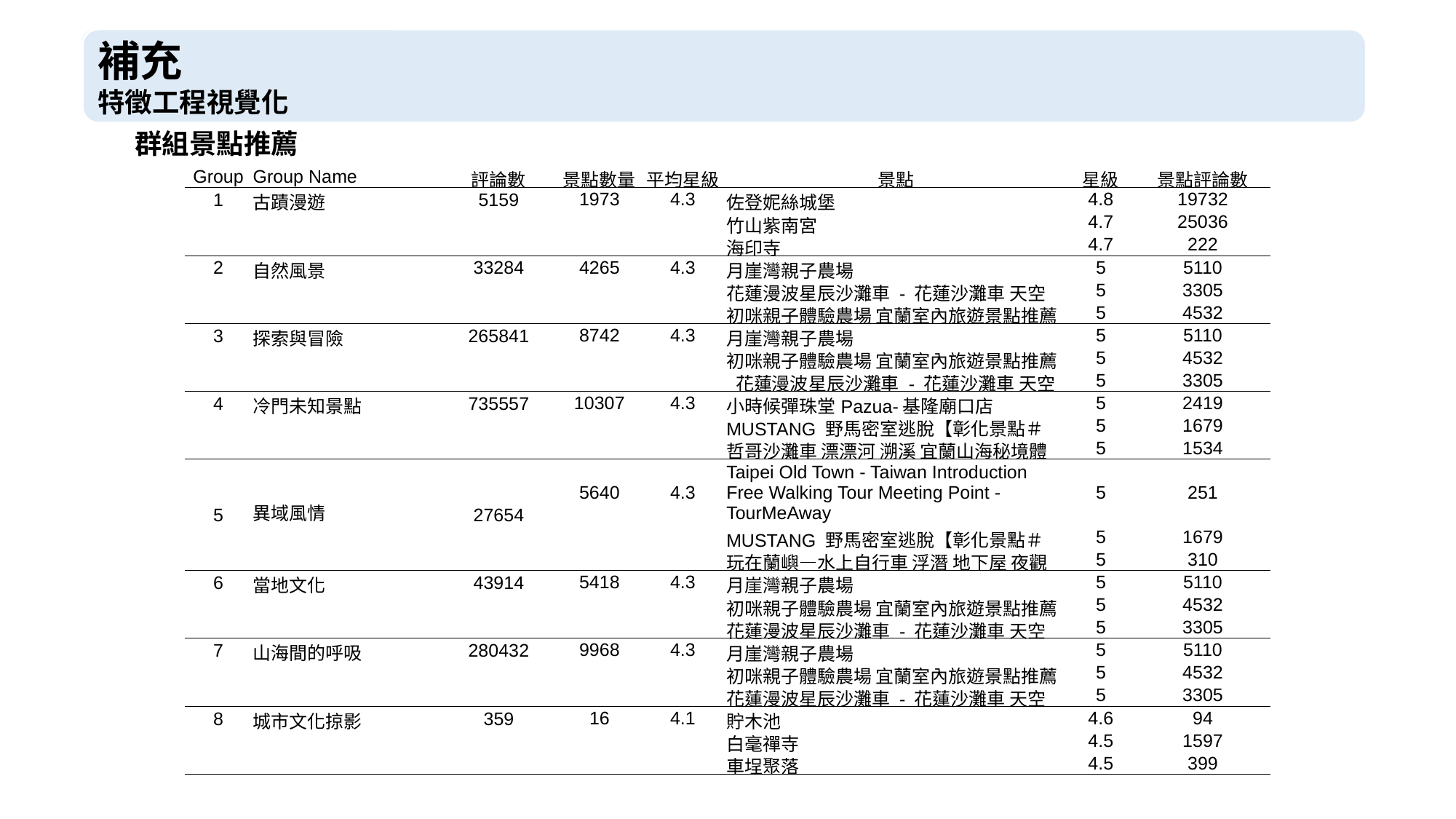

特徵工程視覺化補充
補充
特徵工程視覺化
群組景點推薦
| Group | Group Name | 評論數 | 景點數量 | 平均星級 | 景點 | 星級 | 景點評論數 |
| --- | --- | --- | --- | --- | --- | --- | --- |
| 1 | 古蹟漫遊 | 5159 | 1973 | 4.3 | 佐登妮絲城堡 | 4.8 | 19732 |
|  |  |  |  |  | 竹山紫南宮 | 4.7 | 25036 |
|  |  |  |  |  | 海印寺 | 4.7 | 222 |
| 2 | 自然風景 | 33284 | 4265 | 4.3 | 月崖灣親子農場 | 5 | 5110 |
|  |  |  |  |  | 花蓮漫波星辰沙灘車 - 花蓮沙灘車 天空 | 5 | 3305 |
|  |  |  |  |  | 初咪親子體驗農場 宜蘭室內旅遊景點推薦 | 5 | 4532 |
| 3 | 探索與冒險 | 265841 | 8742 | 4.3 | 月崖灣親子農場 | 5 | 5110 |
|  |  |  |  |  | 初咪親子體驗農場 宜蘭室內旅遊景點推薦 | 5 | 4532 |
|  |  |  |  |  | 花蓮漫波星辰沙灘車 - 花蓮沙灘車 天空 | 5 | 3305 |
| 4 | 冷門未知景點 | 735557 | 10307 | 4.3 | 小時候彈珠堂Pazua-基隆廟口店 | 5 | 2419 |
|  |  |  |  |  | MUSTANG 野馬密室逃脫【彰化景點＃ | 5 | 1679 |
|  |  |  |  |  | 哲哥沙灘車 漂漂河 溯溪 宜蘭山海秘境體 | 5 | 1534 |
| 5 | 異域風情 | 27654 | 5640 | 4.3 | Taipei Old Town - Taiwan Introduction Free Walking Tour Meeting Point - TourMeAway | 5 | 251 |
|  |  |  |  |  | MUSTANG 野馬密室逃脫【彰化景點＃ | 5 | 1679 |
|  |  |  |  |  | 玩在蘭嶼—水上自行車 浮潛 地下屋 夜觀 | 5 | 310 |
| 6 | 當地文化 | 43914 | 5418 | 4.3 | 月崖灣親子農場 | 5 | 5110 |
|  |  |  |  |  | 初咪親子體驗農場 宜蘭室內旅遊景點推薦 | 5 | 4532 |
|  |  |  |  |  | 花蓮漫波星辰沙灘車 - 花蓮沙灘車 天空 | 5 | 3305 |
| 7 | 山海間的呼吸 | 280432 | 9968 | 4.3 | 月崖灣親子農場 | 5 | 5110 |
|  |  |  |  |  | 初咪親子體驗農場 宜蘭室內旅遊景點推薦 | 5 | 4532 |
|  |  |  |  |  | 花蓮漫波星辰沙灘車 - 花蓮沙灘車 天空 | 5 | 3305 |
| 8 | 城市文化掠影 | 359 | 16 | 4.1 | 貯木池 | 4.6 | 94 |
|  |  |  |  |  | 白毫禪寺 | 4.5 | 1597 |
|  |  |  |  |  | 車埕聚落 | 4.5 | 399 |